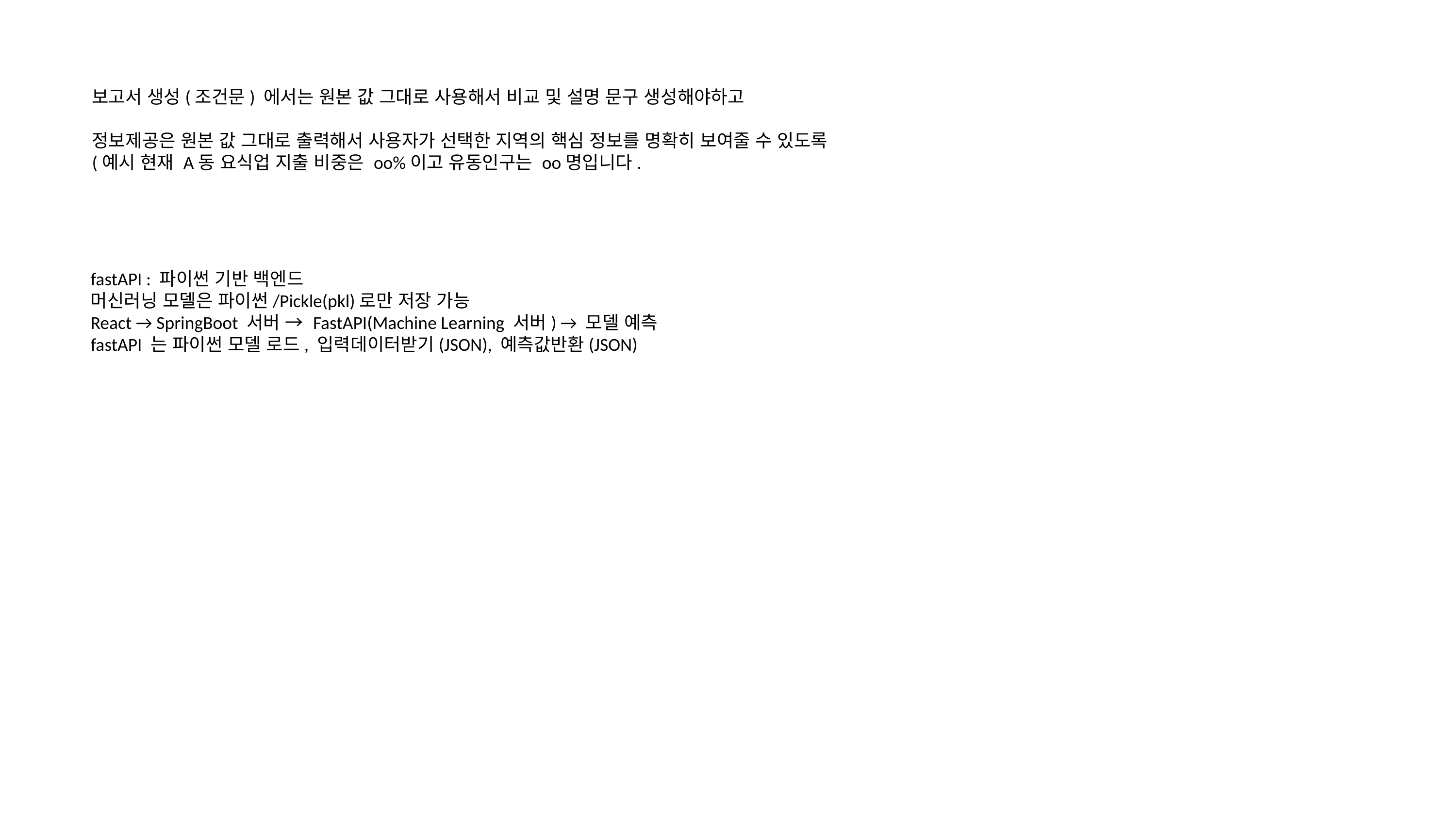

보고서 생성(조건문) 에서는 원본 값 그대로 사용해서 비교 및 설명 문구 생성해야하고
정보제공은 원본 값 그대로 출력해서 사용자가 선택한 지역의 핵심 정보를 명확히 보여줄 수 있도록(예시 현재 A동 요식업 지출 비중은 oo%이고 유동인구는 oo명입니다.
fastAPI : 파이썬 기반 백엔드
머신러닝 모델은 파이썬/Pickle(pkl)로만 저장 가능
React → SpringBoot 서버 → FastAPI(Machine Learning 서버) → 모델 예측
fastAPI 는 파이썬 모델 로드, 입력데이터받기(JSON), 예측값반환(JSON)